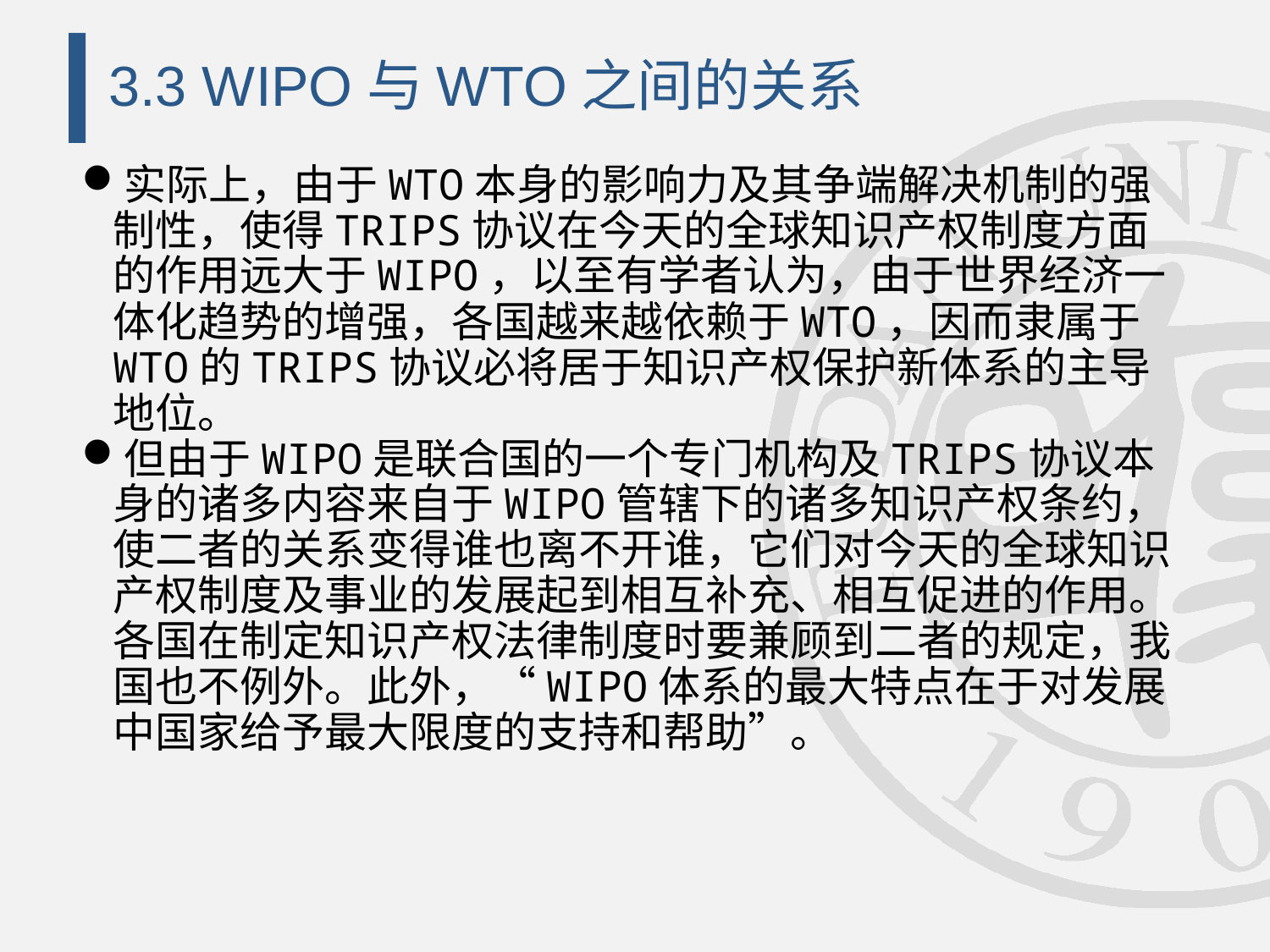

# 3.3 WIPO与WTO之间的关系
实际上，由于WTO本身的影响力及其争端解决机制的强制性，使得TRIPS协议在今天的全球知识产权制度方面的作用远大于WIPO，以至有学者认为，由于世界经济一体化趋势的增强，各国越来越依赖于WTO，因而隶属于WTO的TRIPS协议必将居于知识产权保护新体系的主导地位。
但由于WIPO是联合国的一个专门机构及TRIPS协议本身的诸多内容来自于WIPO管辖下的诸多知识产权条约，使二者的关系变得谁也离不开谁，它们对今天的全球知识产权制度及事业的发展起到相互补充、相互促进的作用。各国在制定知识产权法律制度时要兼顾到二者的规定，我国也不例外。此外，“WIPO体系的最大特点在于对发展中国家给予最大限度的支持和帮助”。